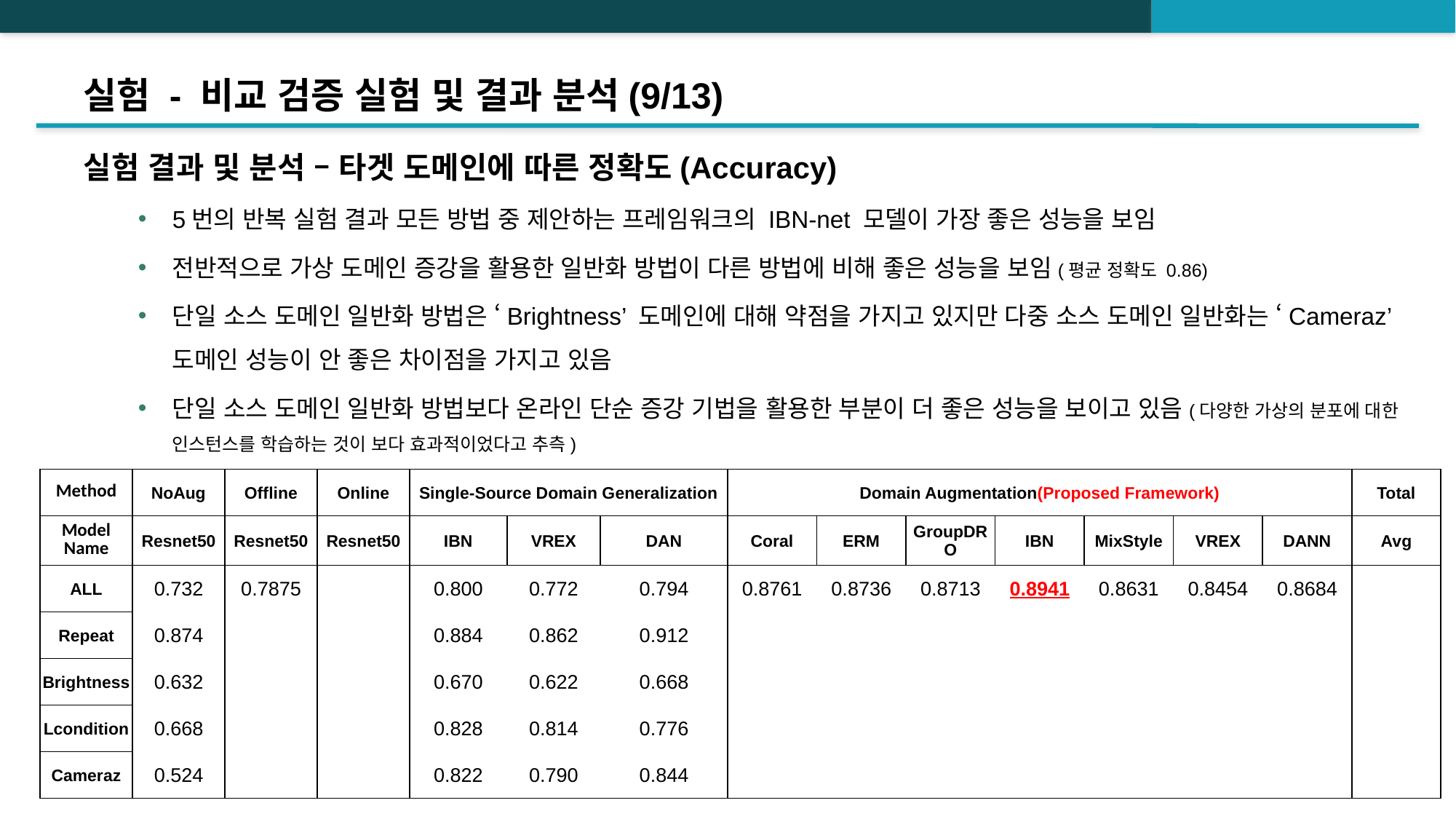

# 실험 - 비교 검증 실험 및 결과 분석(9/13)
실험 결과 및 분석 – 타겟 도메인에 따른 정확도(Accuracy)
5번의 반복 실험 결과 모든 방법 중 제안하는 프레임워크의 IBN-net 모델이 가장 좋은 성능을 보임
전반적으로 가상 도메인 증강을 활용한 일반화 방법이 다른 방법에 비해 좋은 성능을 보임(평균 정확도 0.86)
단일 소스 도메인 일반화 방법은 ‘Brightness’ 도메인에 대해 약점을 가지고 있지만 다중 소스 도메인 일반화는 ‘Cameraz’ 도메인 성능이 안 좋은 차이점을 가지고 있음
단일 소스 도메인 일반화 방법보다 온라인 단순 증강 기법을 활용한 부분이 더 좋은 성능을 보이고 있음(다양한 가상의 분포에 대한 인스턴스를 학습하는 것이 보다 효과적이었다고 추측)

| Method | NoAug | Offline | Online | Single-Source Domain Generalization |  |  | Domain Augmentation(Proposed Framework) |  |  |  |  |  |  | Total |
| --- | --- | --- | --- | --- | --- | --- | --- | --- | --- | --- | --- | --- | --- | --- |
| Model Name | Resnet50 | Resnet50 | Resnet50 | IBN | VREX | DAN | Coral | ERM | GroupDRO | IBN | MixStyle | VREX | DANN | Avg |
| ALL | 0.732 | 0.7875 |  | 0.800 | 0.772 | 0.794 | 0.8761 | 0.8736 | 0.8713 | 0.8941 | 0.8631 | 0.8454 | 0.8684 |  |
| Repeat | 0.874 |  |  | 0.884 | 0.862 | 0.912 |  |  |  |  |  |  |  |  |
| Brightness | 0.632 |  |  | 0.670 | 0.622 | 0.668 |  |  |  |  |  |  |  |  |
| Lcondition | 0.668 |  |  | 0.828 | 0.814 | 0.776 |  |  |  |  |  |  |  |  |
| Cameraz | 0.524 |  |  | 0.822 | 0.790 | 0.844 |  |  |  |  |  |  |  |  |